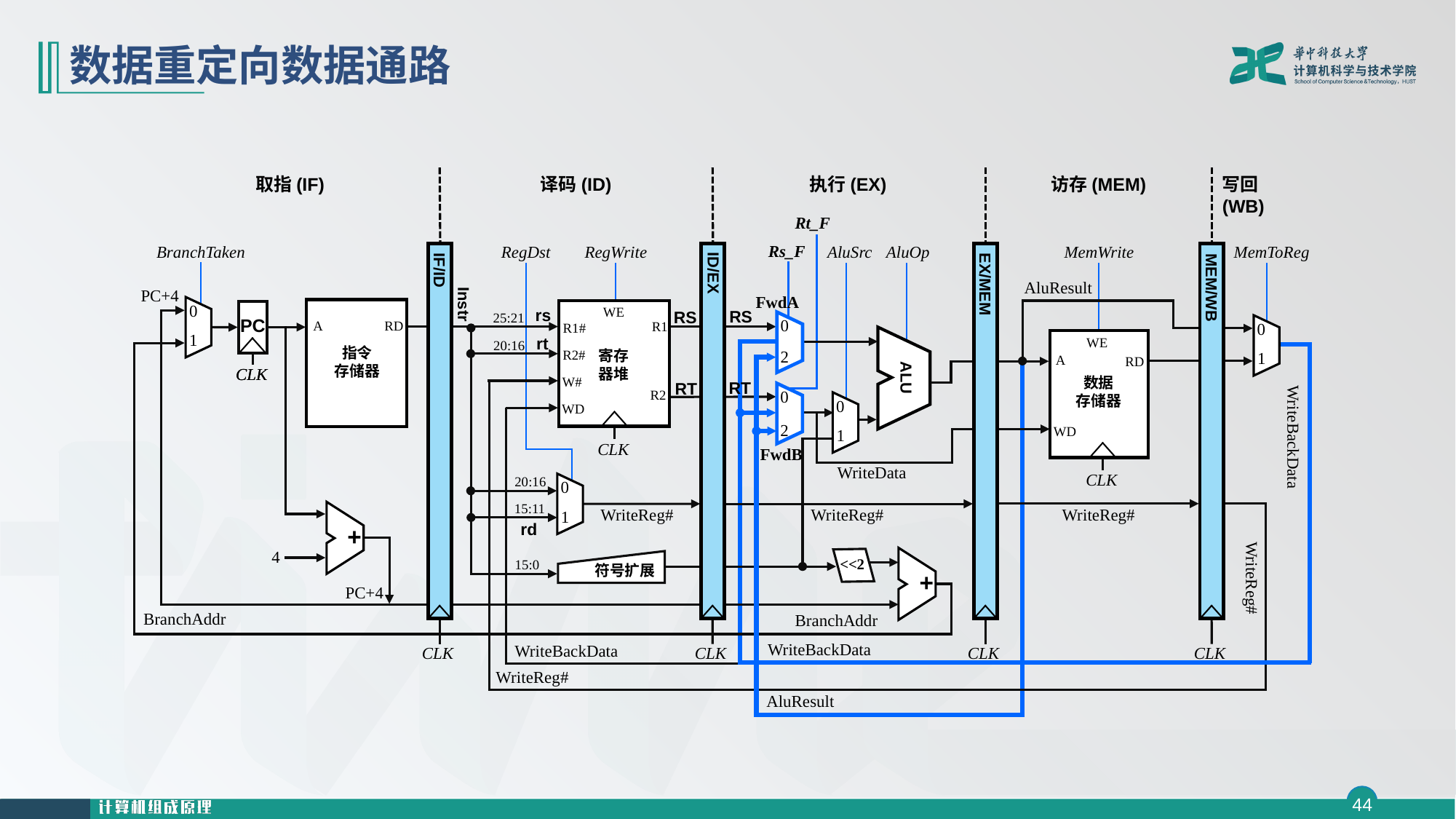

# 数据重定向数据通路
取指(IF)
译码(ID)
执行(EX)
访存(MEM)
写回(WB)
Rt_F
Rs_F
BranchTaken
RegDst
RegWrite
AluSrc
AluOp
MemWrite
MemToReg

IF/ID
ID/EX
EX/MEM
MEM/WB

CLK

CLK

CLK

CLK
AluResult
PC+4
FwdA
Instr
0

1
WE

R1
R1#
寄存
器堆
R2#
W#
R2
WD
CLK
rs

A
RD
指令
存储器
RS
RS

25:21
PC
0

2
0

1

ALU
rt
WE

A
RD
数据
存储器
WD
20:16
CLK
CLK
RT
RT
0

2
0

1
WriteBackData
FwdB
WriteData
CLK
20:16
0

1
15:11
WriteReg#
WriteReg#
WriteReg#
+

rd

4
<<2

+

15:0

符号扩展
WriteReg#
PC+4
BranchAddr
BranchAddr
WriteBackData
WriteBackData
WriteReg#
AluResult